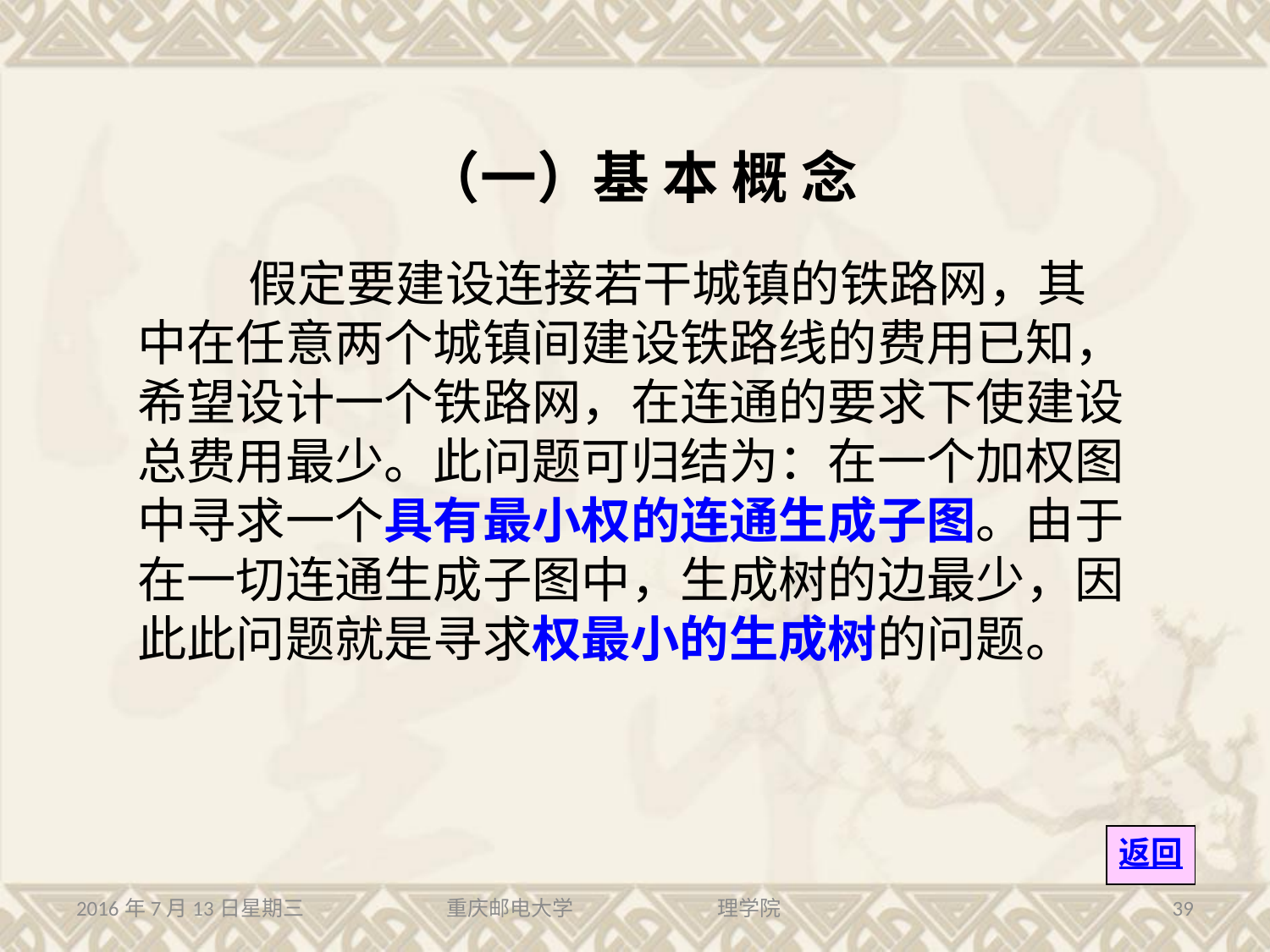

（一）基 本 概 念
         假定要建设连接若干城镇的铁路网，其中在任意两个城镇间建设铁路线的费用已知，希望设计一个铁路网，在连通的要求下使建设总费用最少。此问题可归结为：在一个加权图中寻求一个具有最小权的连通生成子图。由于在一切连通生成子图中，生成树的边最少，因此此问题就是寻求权最小的生成树的问题。
返回
2016年7月13日星期三
重庆邮电大学                      理学院
39